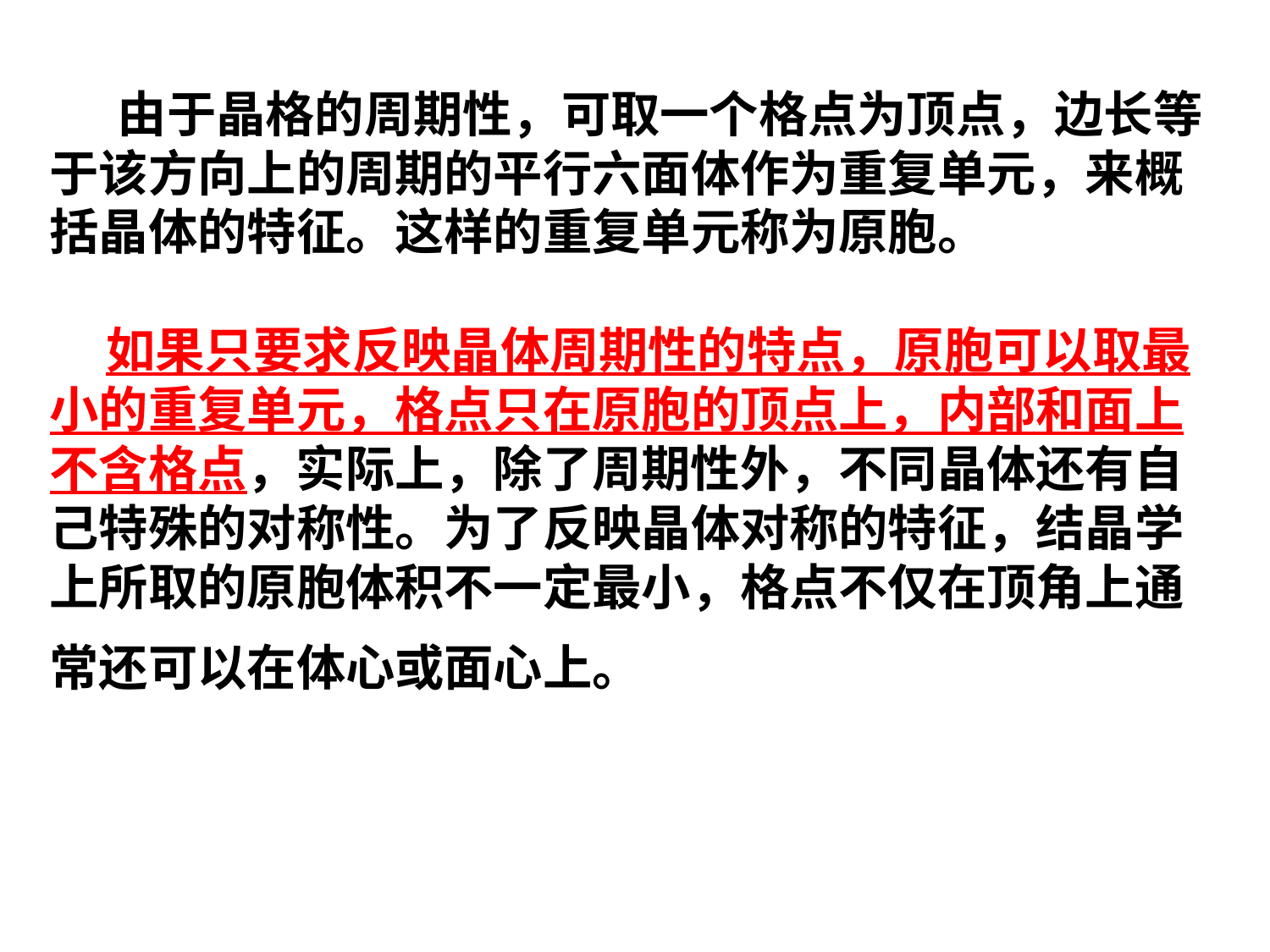

# 由于晶格的周期性，可取一个格点为顶点，边长等于该方向上的周期的平行六面体作为重复单元，来概括晶体的特征。这样的重复单元称为原胞。 如果只要求反映晶体周期性的特点，原胞可以取最小的重复单元，格点只在原胞的顶点上，内部和面上不含格点，实际上，除了周期性外，不同晶体还有自己特殊的对称性。为了反映晶体对称的特征，结晶学上所取的原胞体积不一定最小，格点不仅在顶角上通常还可以在体心或面心上。